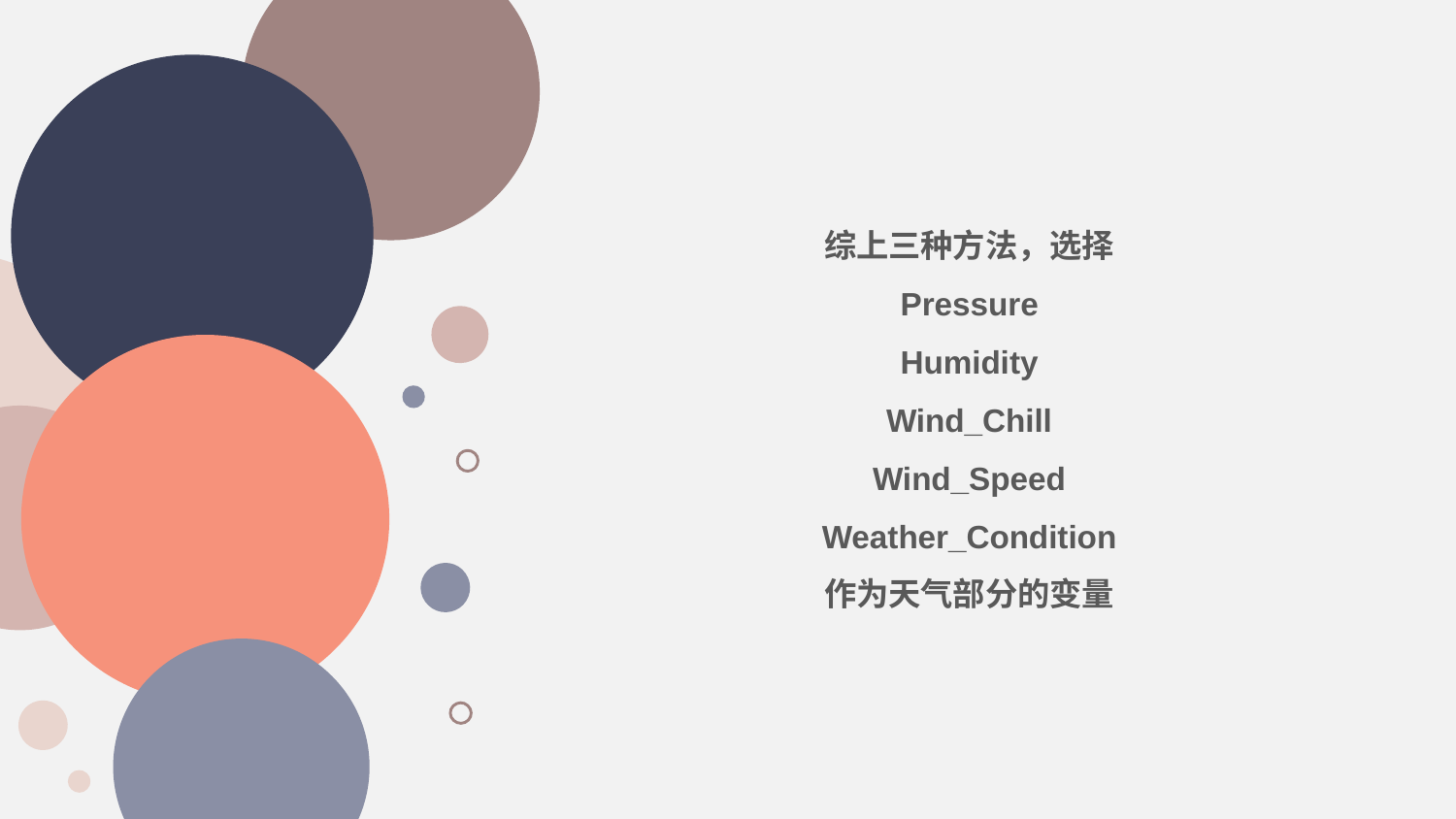

综上三种方法，选择
Pressure
Humidity
Wind_Chill
Wind_Speed
Weather_Condition
作为天气部分的变量